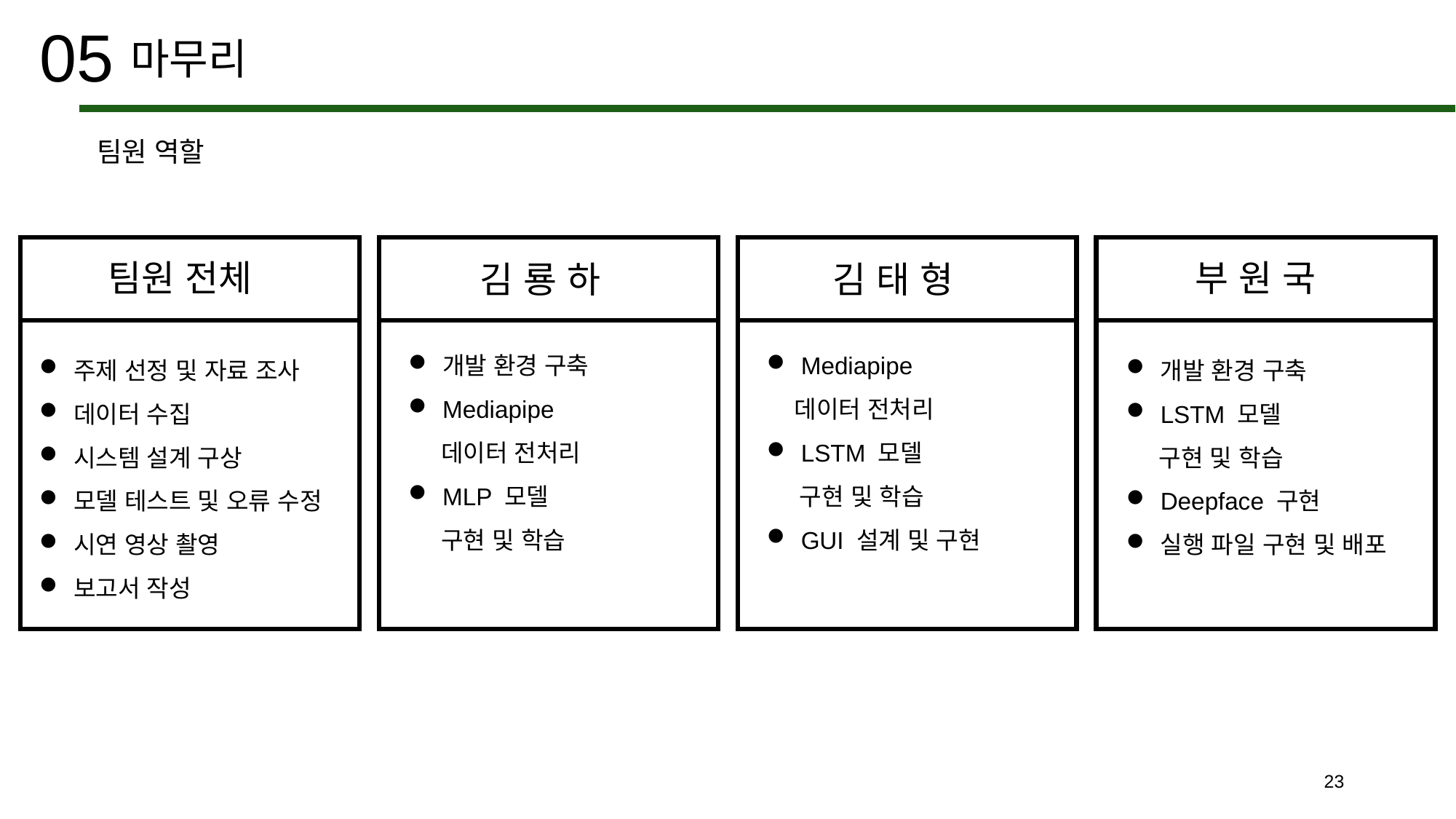

05
마무리
# 팀원 역할

팀원 전체
부 원 국
김 룡 하
김 태 형
개발 환경 구축
Mediapipe
    데이터 전처리
MLP 모델
    구현 및 학습

Mediapipe
    데이터 전처리
LSTM 모델
    구현 및 학습
GUI 설계 및 구현

주제 선정 및 자료 조사
데이터 수집
시스템 설계 구상
모델 테스트 및 오류 수정
시연 영상 촬영
보고서 작성
개발 환경 구축
LSTM 모델
    구현 및 학습
Deepface 구현
실행 파일 구현 및 배포
23